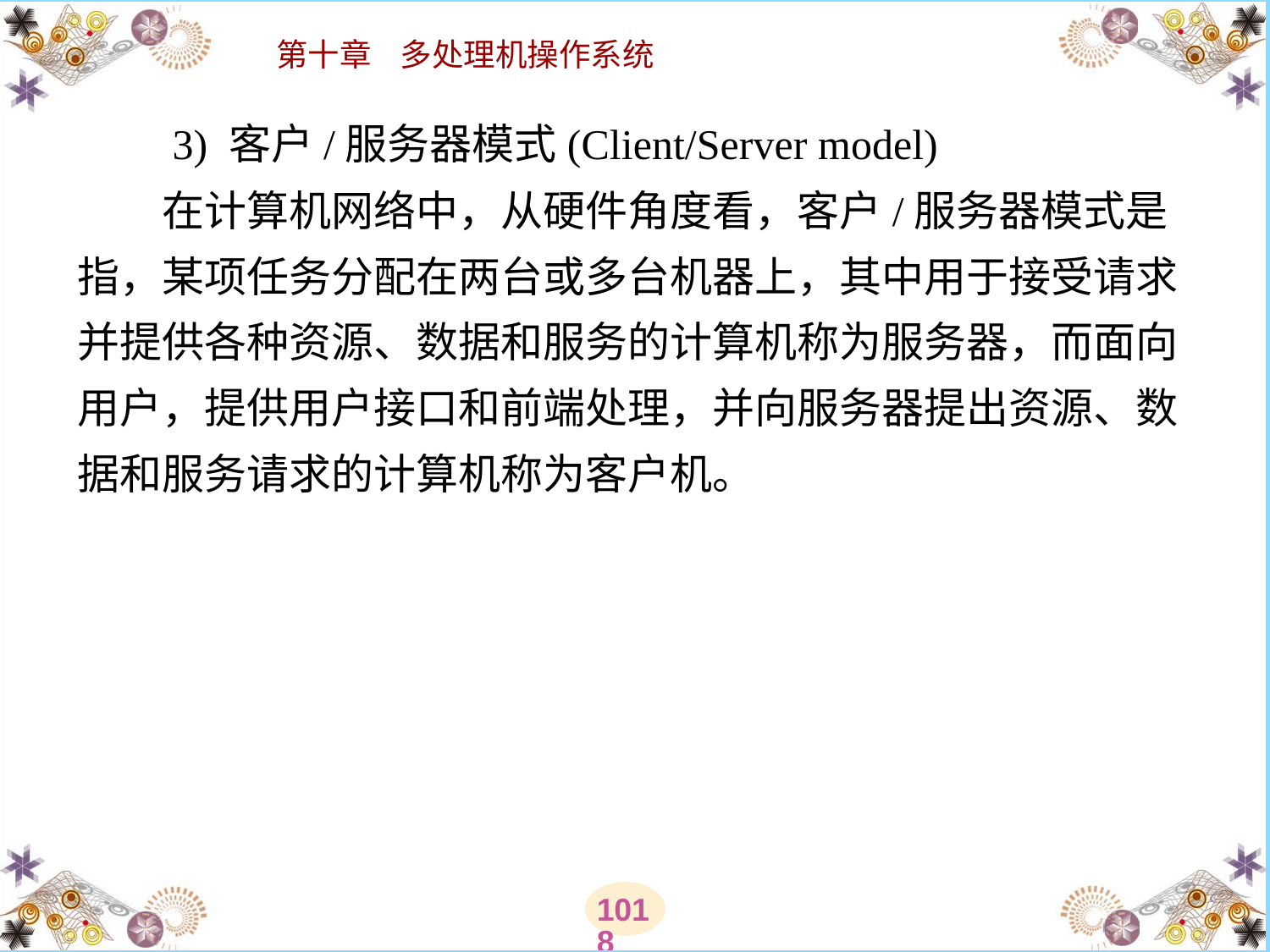

# 3) 客户/服务器模式(Client/Server model) 　　在计算机网络中，从硬件角度看，客户/服务器模式是指，某项任务分配在两台或多台机器上，其中用于接受请求并提供各种资源、数据和服务的计算机称为服务器，而面向用户，提供用户接口和前端处理，并向服务器提出资源、数据和服务请求的计算机称为客户机。